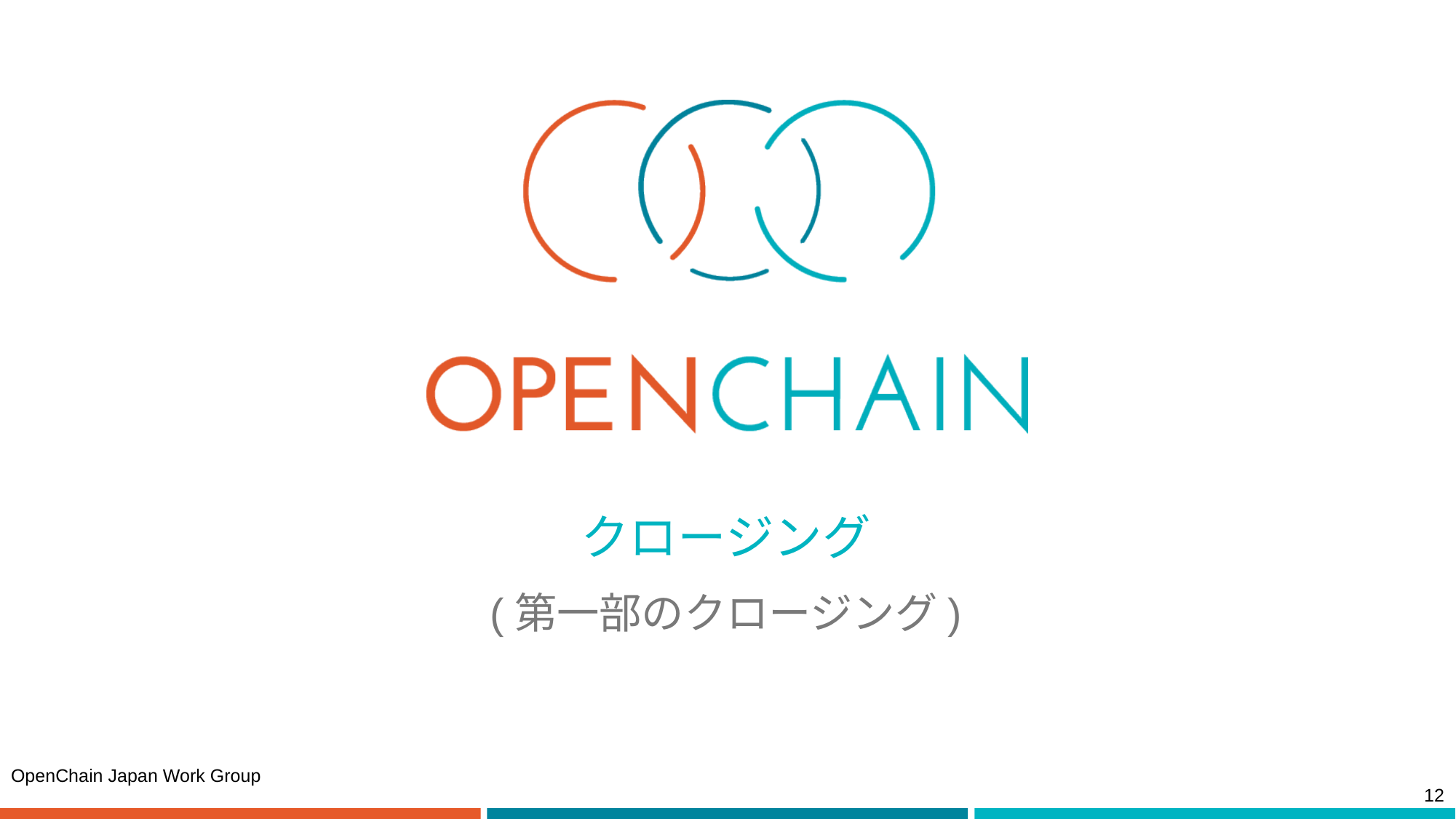

# クロージング
(第一部のクロージング)
OpenChain Japan Work Group
12